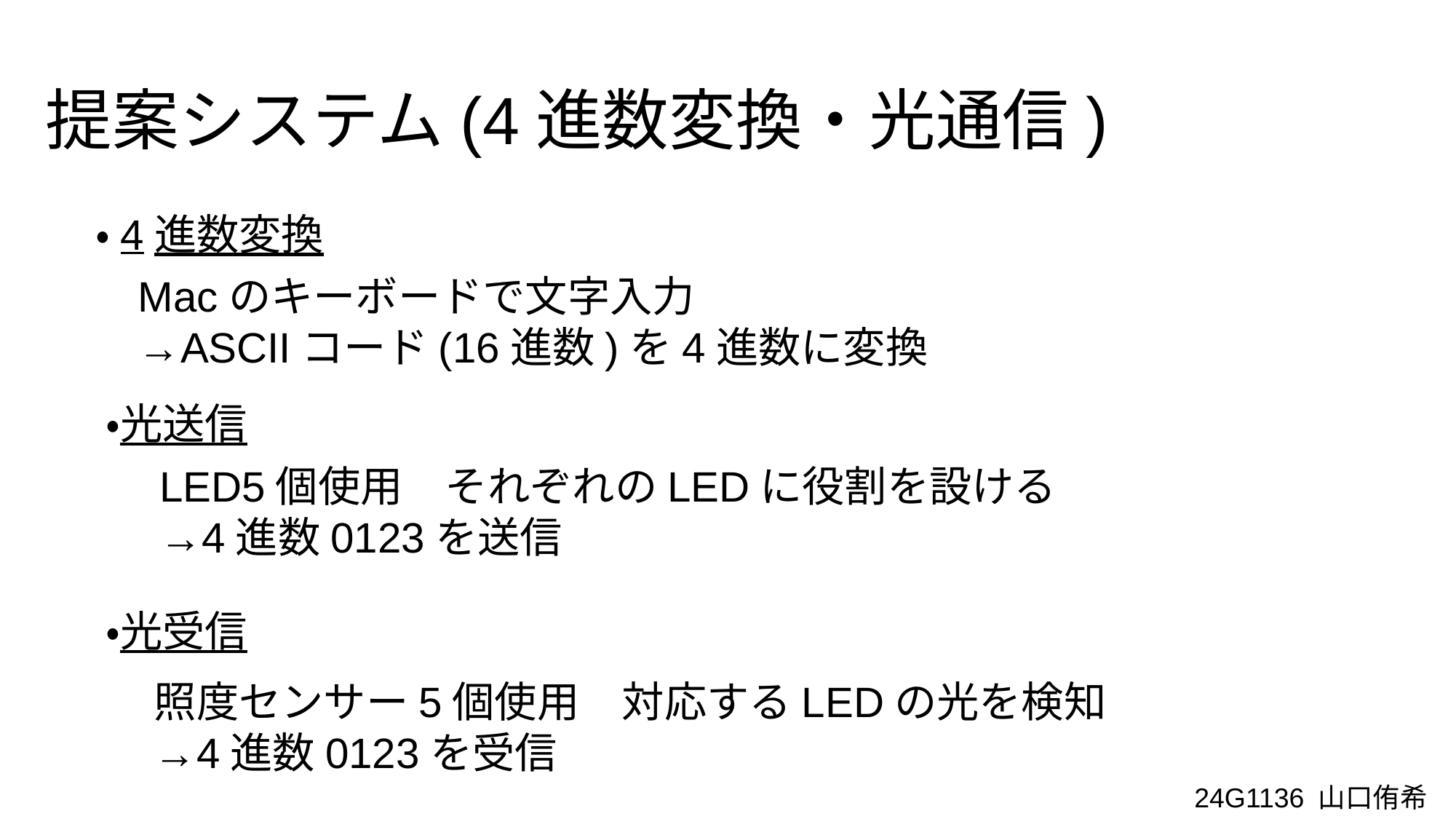

# 提案システム(4進数変換・光通信)
・4進数変換
Macのキーボードで文字入力
→ASCIIコード(16進数)を4進数に変換
・光送信
LED5個使用　それぞれのLEDに役割を設ける
→4進数0123を送信
・光受信
照度センサー5個使用　対応するLEDの光を検知
→4進数0123を受信
24G1136 山口侑希